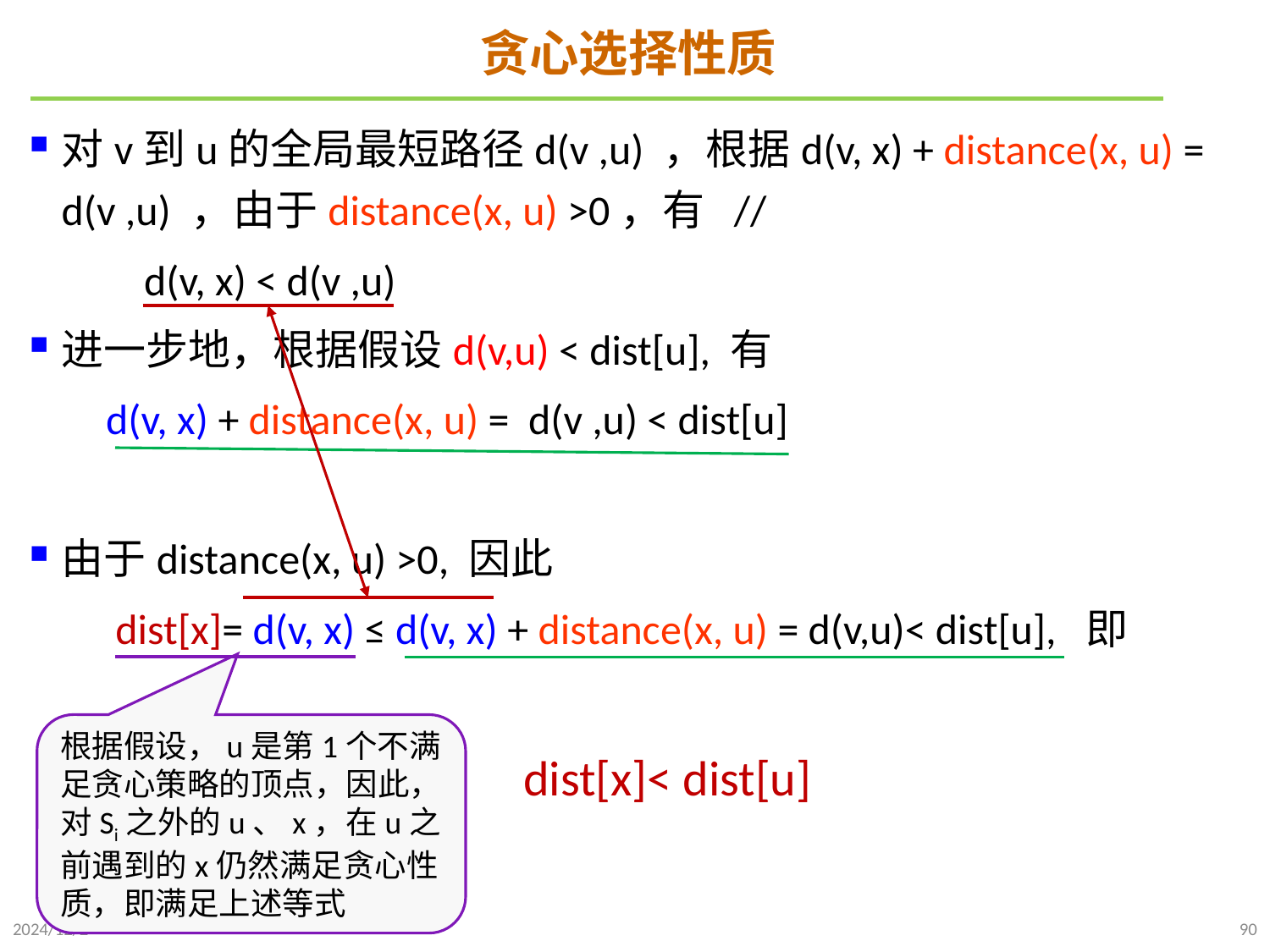

# 贪心选择性质
对v到u的全局最短路径d(v ,u) ，根据d(v, x) + distance(x, u) = d(v ,u) ，由于distance(x, u) >0，有  //
            d(v, x) < d(v ,u)
进一步地，根据假设d(v,u) < dist[u], 有
        d(v, x) + distance(x, u) =  d(v ,u) < dist[u]

由于distance(x, u) >0, 因此
         dist[x]= d(v, x) ≤ d(v, x) + distance(x, u) = d(v,u)< dist[u],  即
                                            dist[x]< dist[u]

根据假设，u是第1个不满足贪心策略的顶点，因此，对Si之外的u、x，在u之前遇到的x仍然满足贪心性质，即满足上述等式
2024/12/2
90